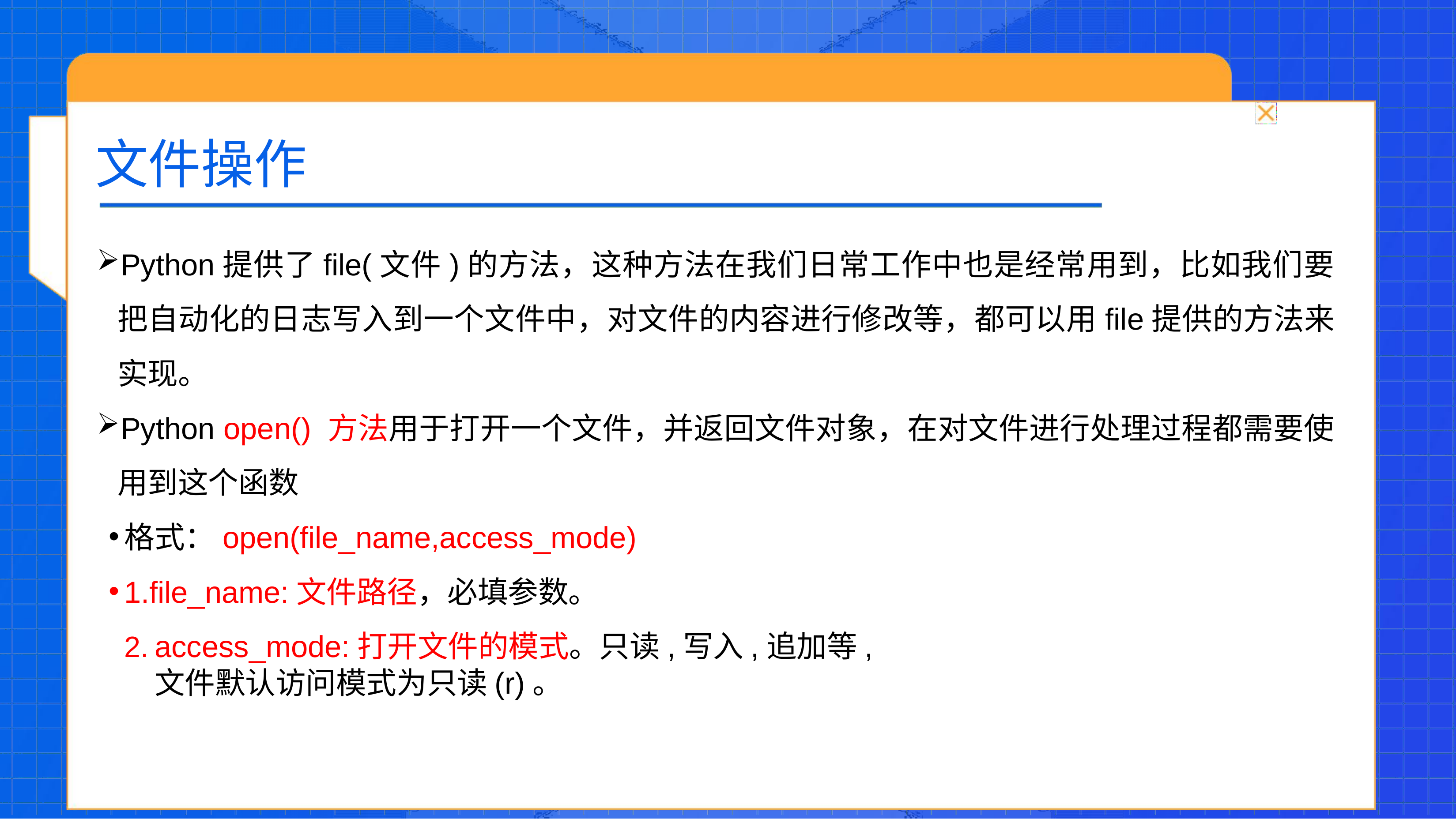

# 文件操作

Python提供了file(文件)的方法，这种方法在我们日常工作中也是经常用到，比如我们要 把自动化的日志写入到一个文件中，对文件的内容进行修改等，都可以用file提供的方法来 实现。
Python open() 方法用于打开一个文件，并返回文件对象，在对文件进行处理过程都需要使 用到这个函数
格式：open(file_name,access_mode)
1.file_name:文件路径，必填参数。
access_mode:打开文件的模式。只读,写入,追加等, 文件默认访问模式为只读(r)。